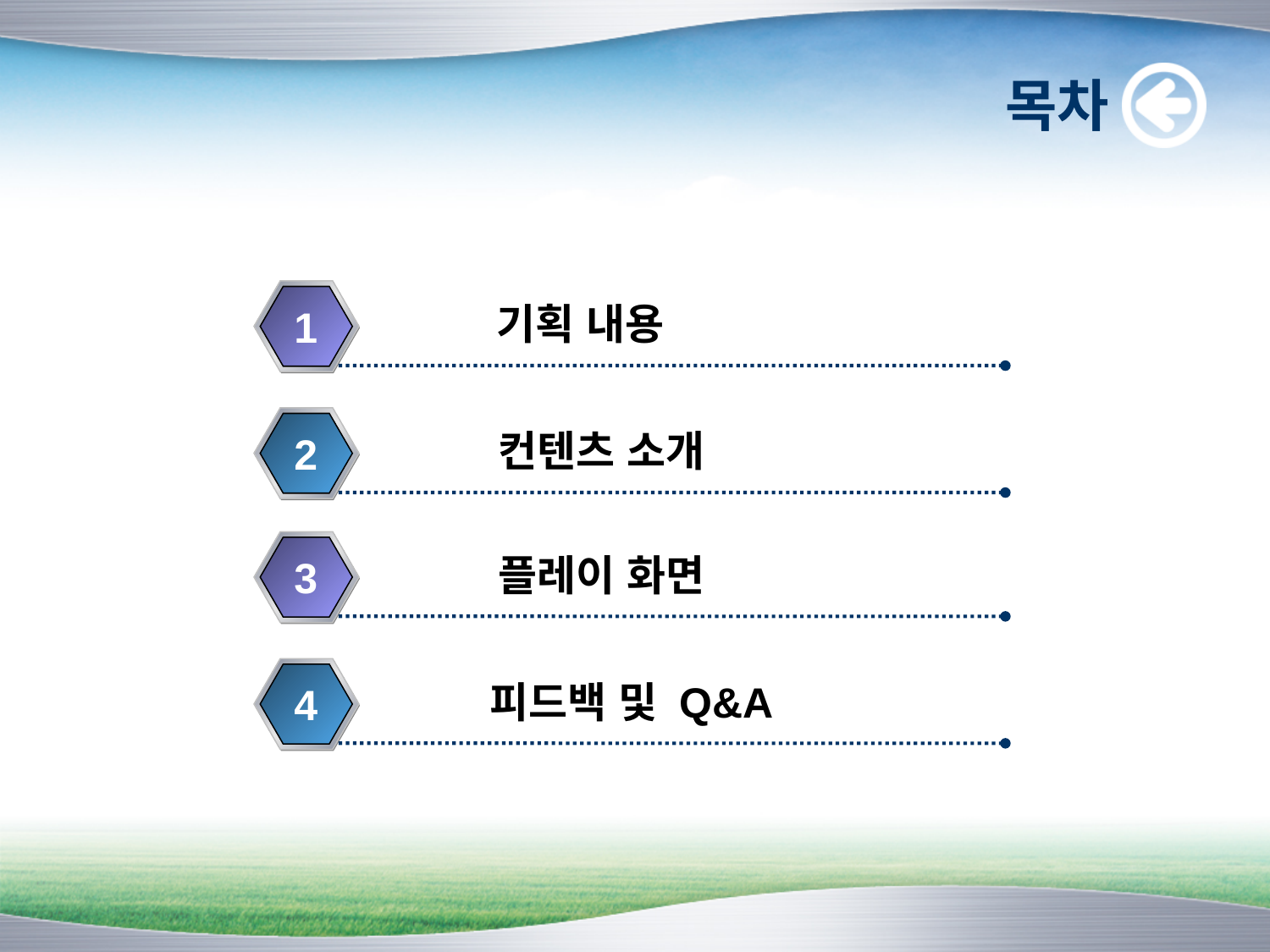

# 목차

기획 내용
1

컨텐츠 소개
2

플레이 화면
3

피드백 및 Q&A
4